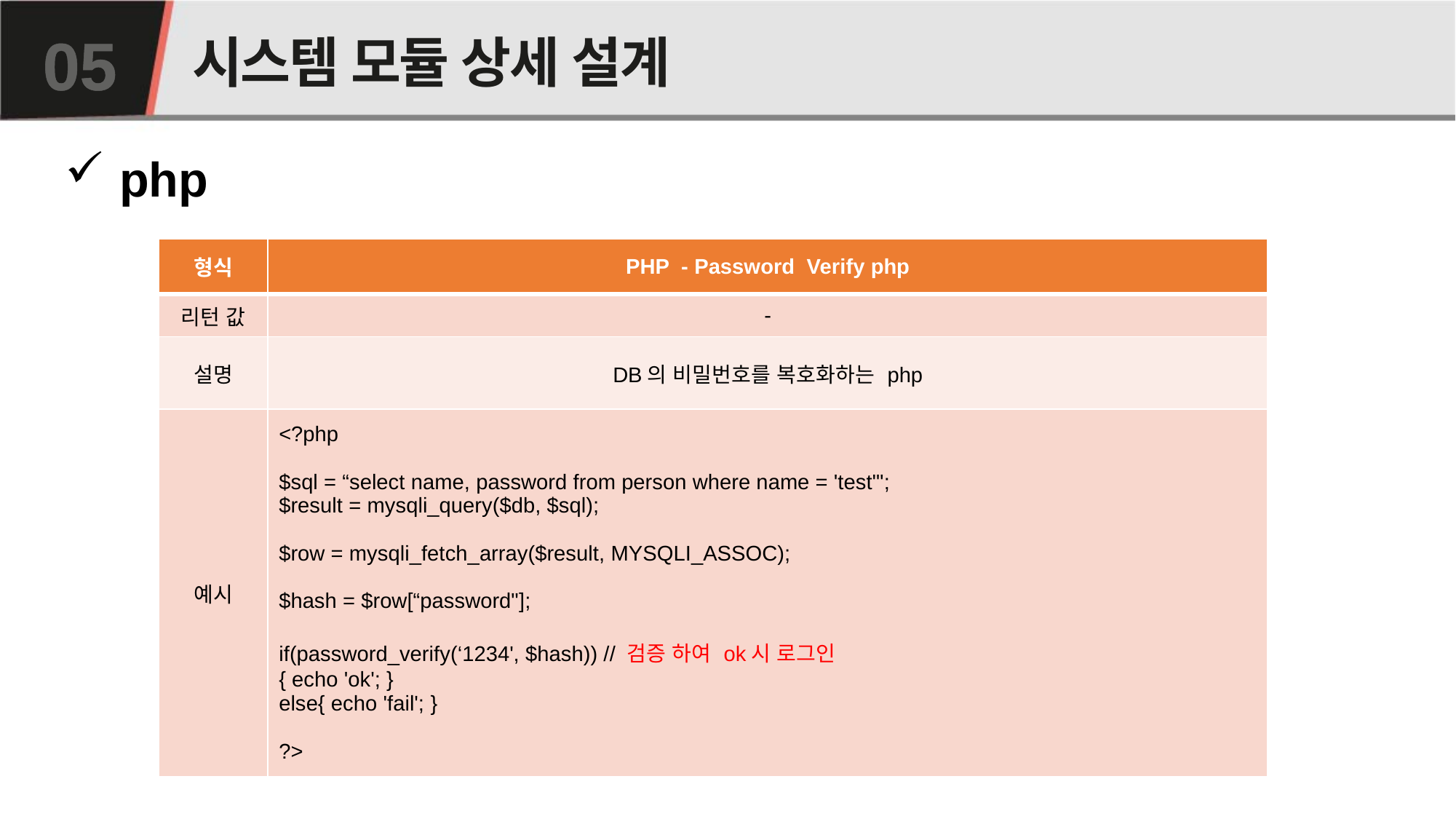

# 시스템 모듈 상세 설계
05
 php
| 형식 | PHP - Password Verify php |
| --- | --- |
| 리턴 값 | - |
| 설명 | DB의 비밀번호를 복호화하는 php |
| 예시 | <?php $sql = “select name, password from person where name = 'test'"; $result = mysqli\_query($db, $sql); $row = mysqli\_fetch\_array($result, MYSQLI\_ASSOC); $hash = $row[“password"]; if(password\_verify(‘1234', $hash)) // 검증 하여 ok시 로그인 { echo 'ok'; } else{ echo 'fail'; } ?> |